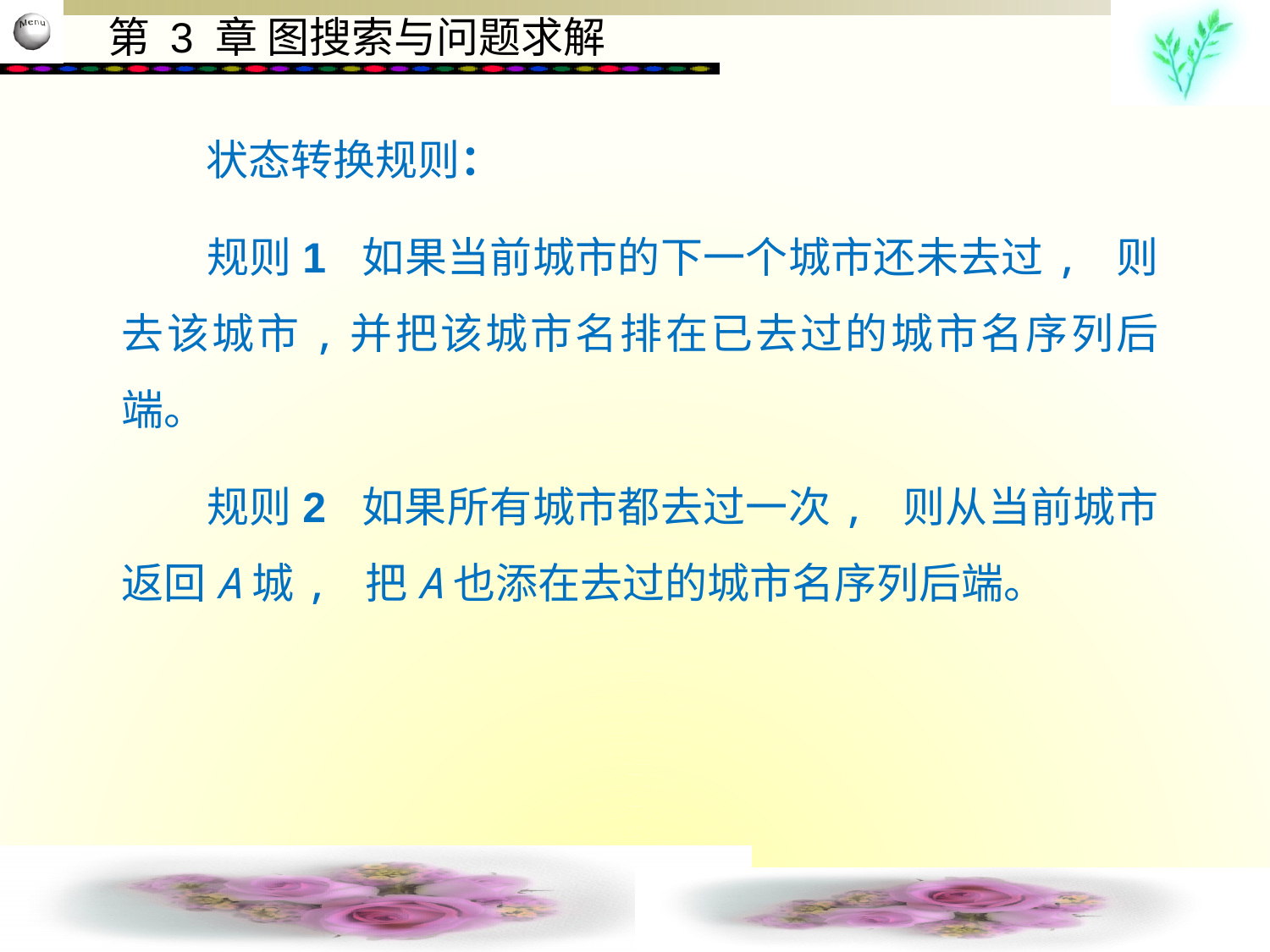

状态转换规则：
　　规则1 如果当前城市的下一个城市还未去过, 则去该城市,并把该城市名排在已去过的城市名序列后端。
　　规则2 如果所有城市都去过一次, 则从当前城市返回A城, 把A也添在去过的城市名序列后端。